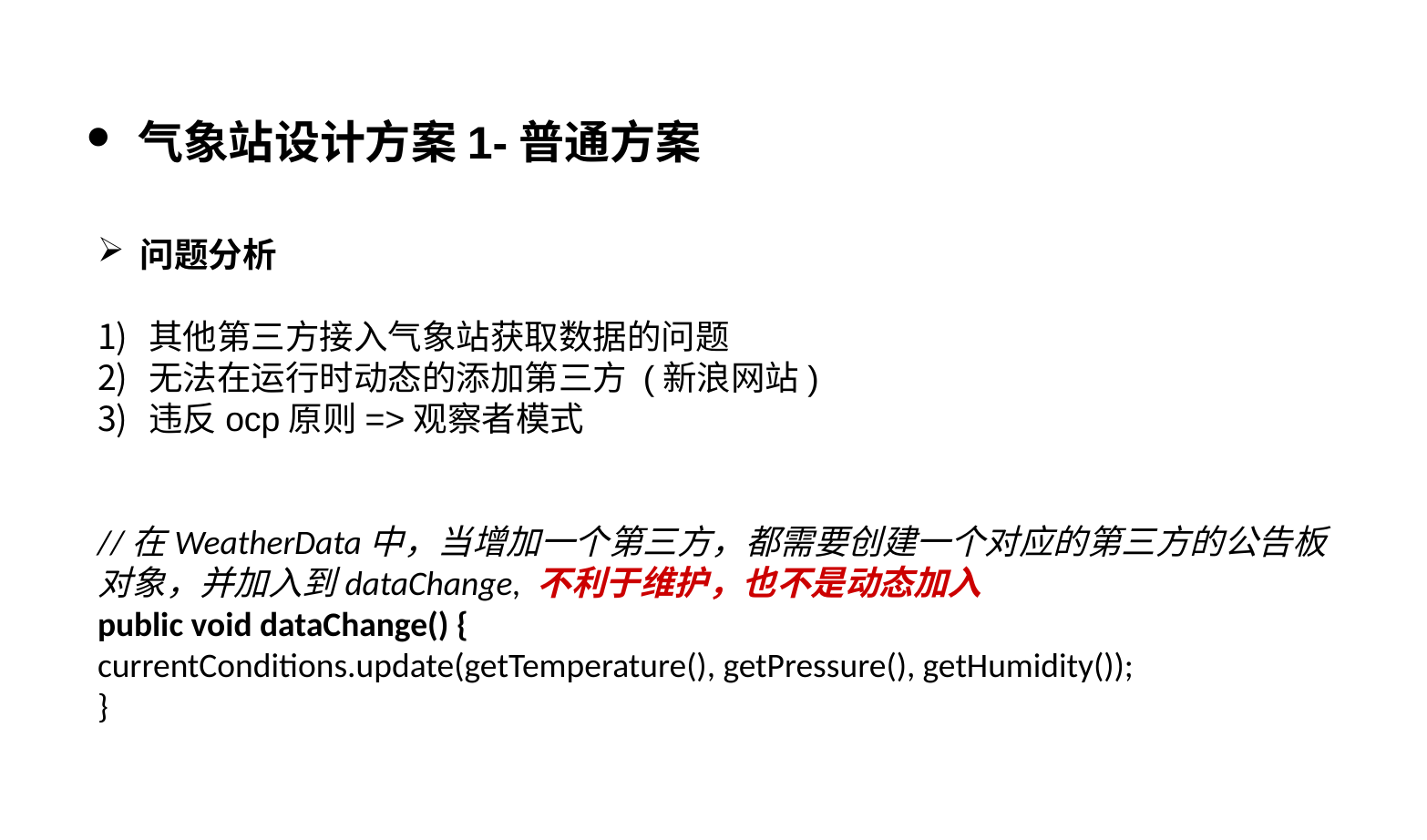

气象站设计方案1-普通方案

问题分析

其他第三方接入气象站获取数据的问题
无法在运行时动态的添加第三方 (新浪网站)
违反ocp原则=>观察者模式

//在WeatherData中，当增加一个第三方，都需要创建一个对应的第三方的公告板对象，并加入到dataChange, 不利于维护，也不是动态加入
public void dataChange() {
currentConditions.update(getTemperature(), getPressure(), getHumidity());
}